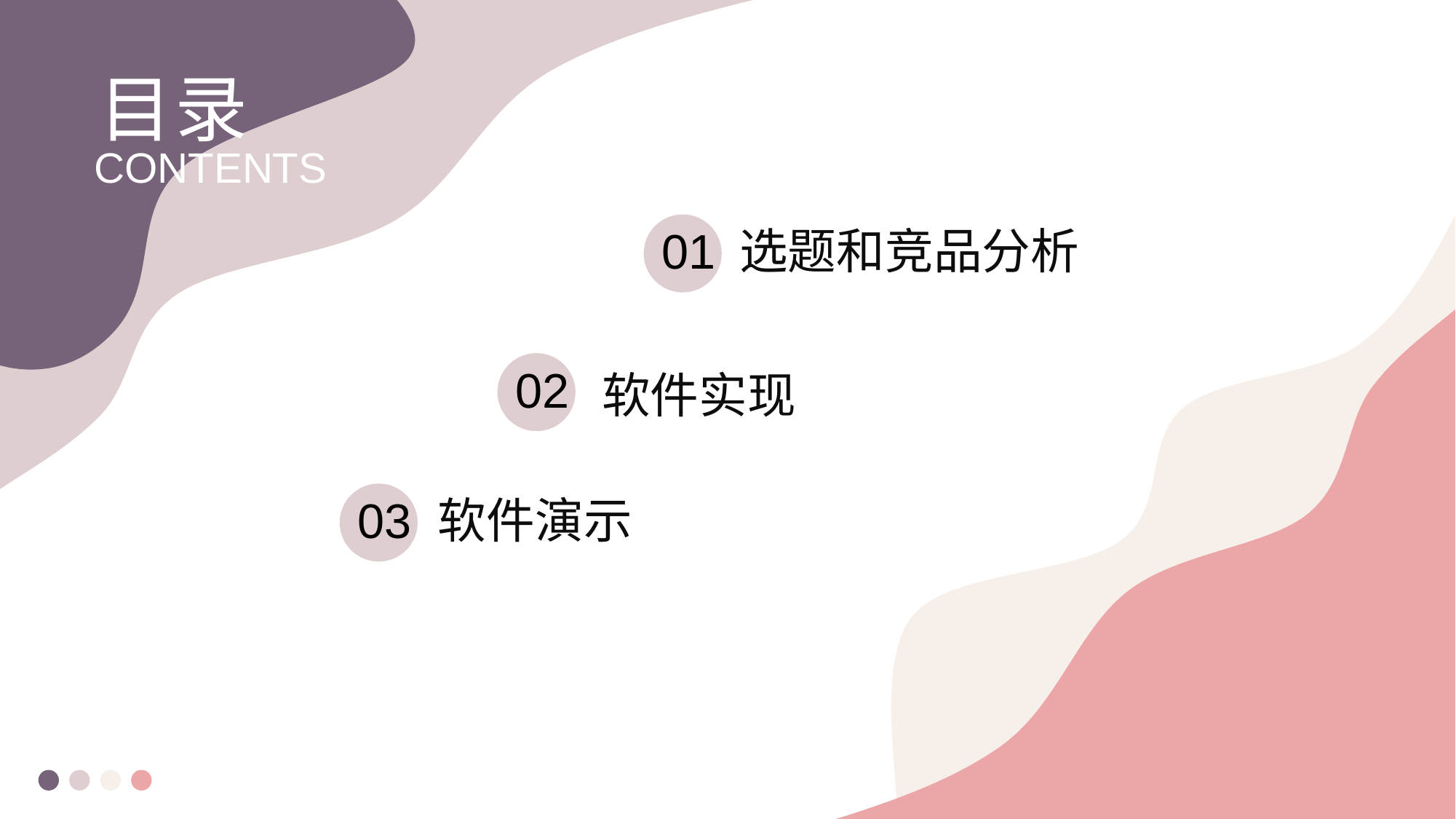

目录
CONTENTS

01
选题和竞品分析

02
软件实现

03
软件演示